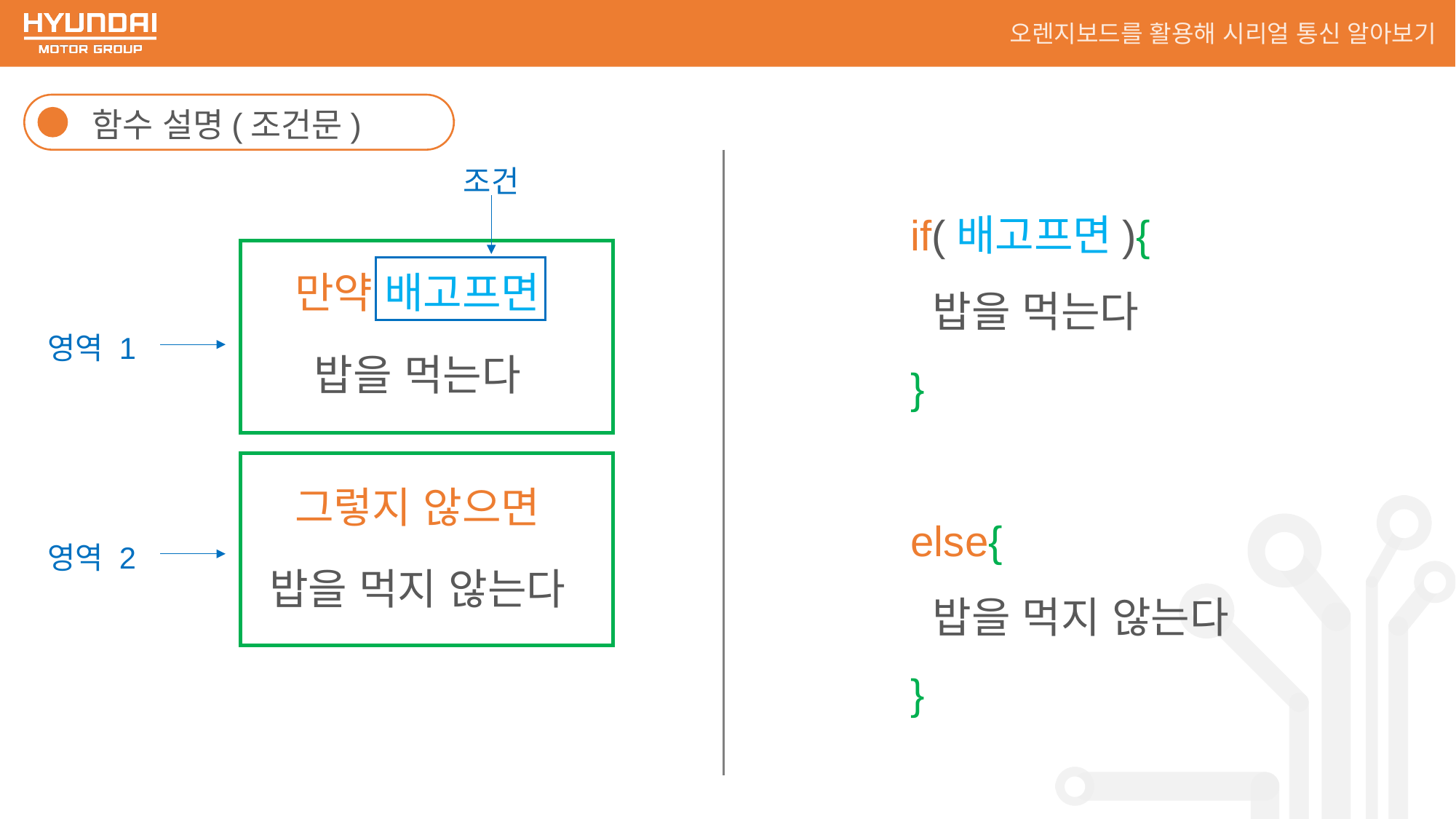

오렌지보드를 활용해 시리얼 통신 알아보기
함수 설명(조건문)
조건
if(배고프면){
 밥을 먹는다
}

else{
 밥을 먹지 않는다
}

만약 배고프면
영역 1
밥을 먹는다

그렇지 않으면
영역 2
밥을 먹지 않는다